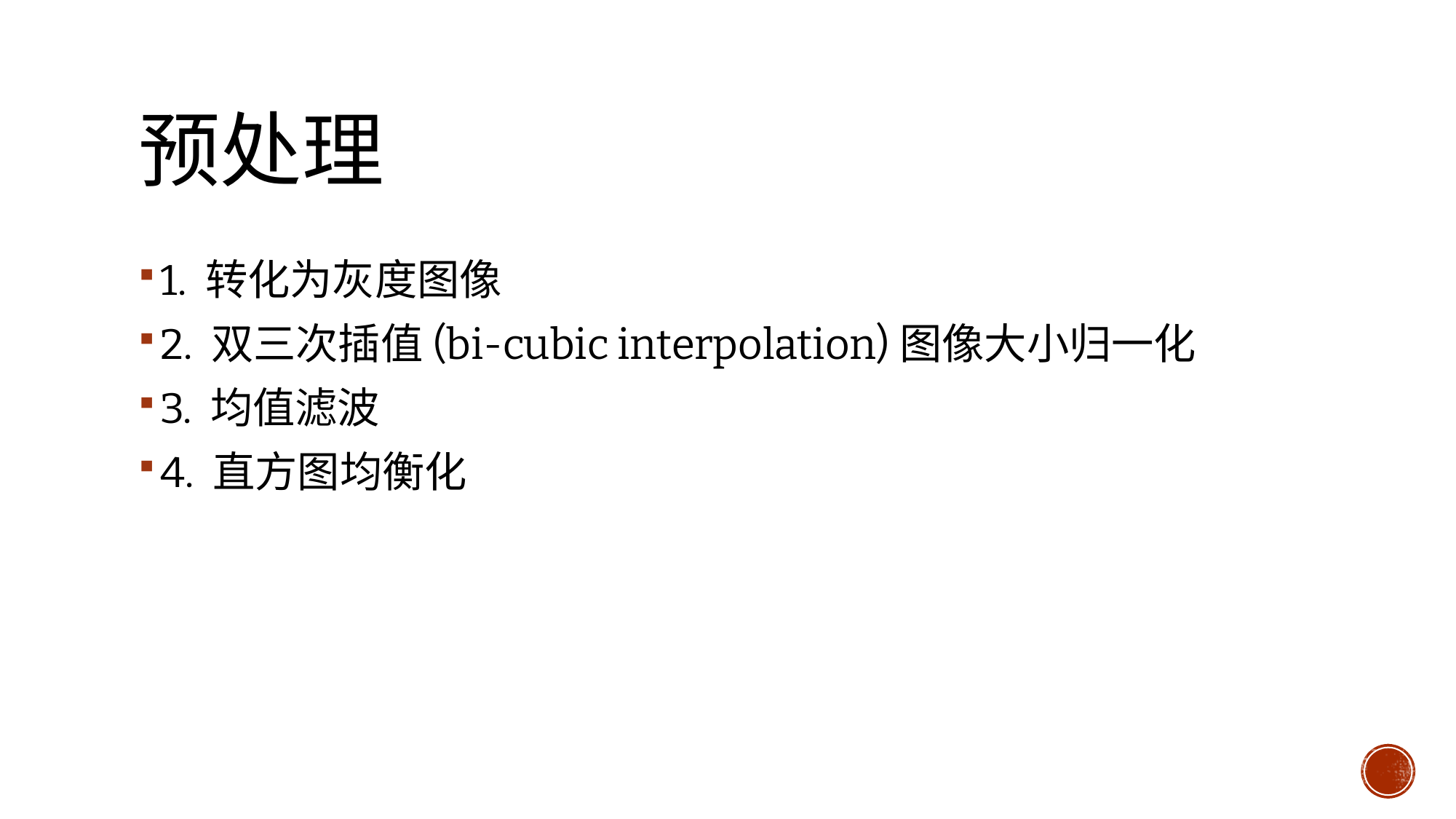

# 预处理
1. 转化为灰度图像
2. 双三次插值(bi-cubic interpolation)图像大小归一化
3. 均值滤波
4. 直方图均衡化